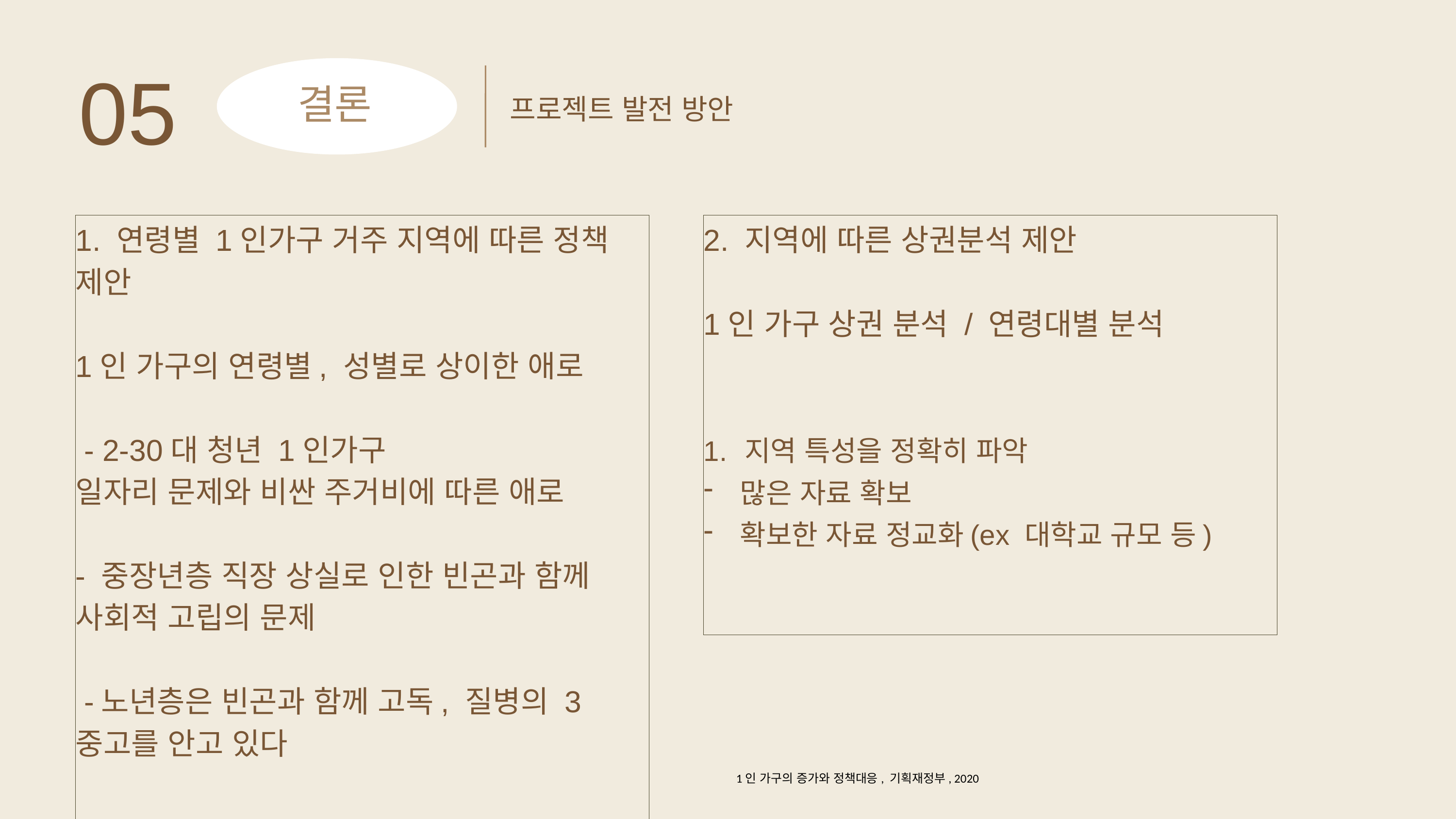

05

결론

프로젝트 발전 방안
결론
1. 연령별 1인가구 거주 지역에 따른 정책 제안

1인 가구의 연령별, 성별로 상이한 애로

 - 2-30대 청년 1인가구
일자리 문제와 비싼 주거비에 따른 애로

- 중장년층 직장 상실로 인한 빈곤과 함께 사회적 고립의 문제

 -노년층은 빈곤과 함께 고독, 질병의 3중고를 안고 있다

2. 지역에 따른 상권분석 제안

1인 가구 상권 분석 / 연령대별 분석

지역 특성을 정확히 파악
많은 자료 확보
확보한 자료 정교화(ex 대학교 규모 등)

1인 가구의 증가와 정책대응, 기획재정부, 2020